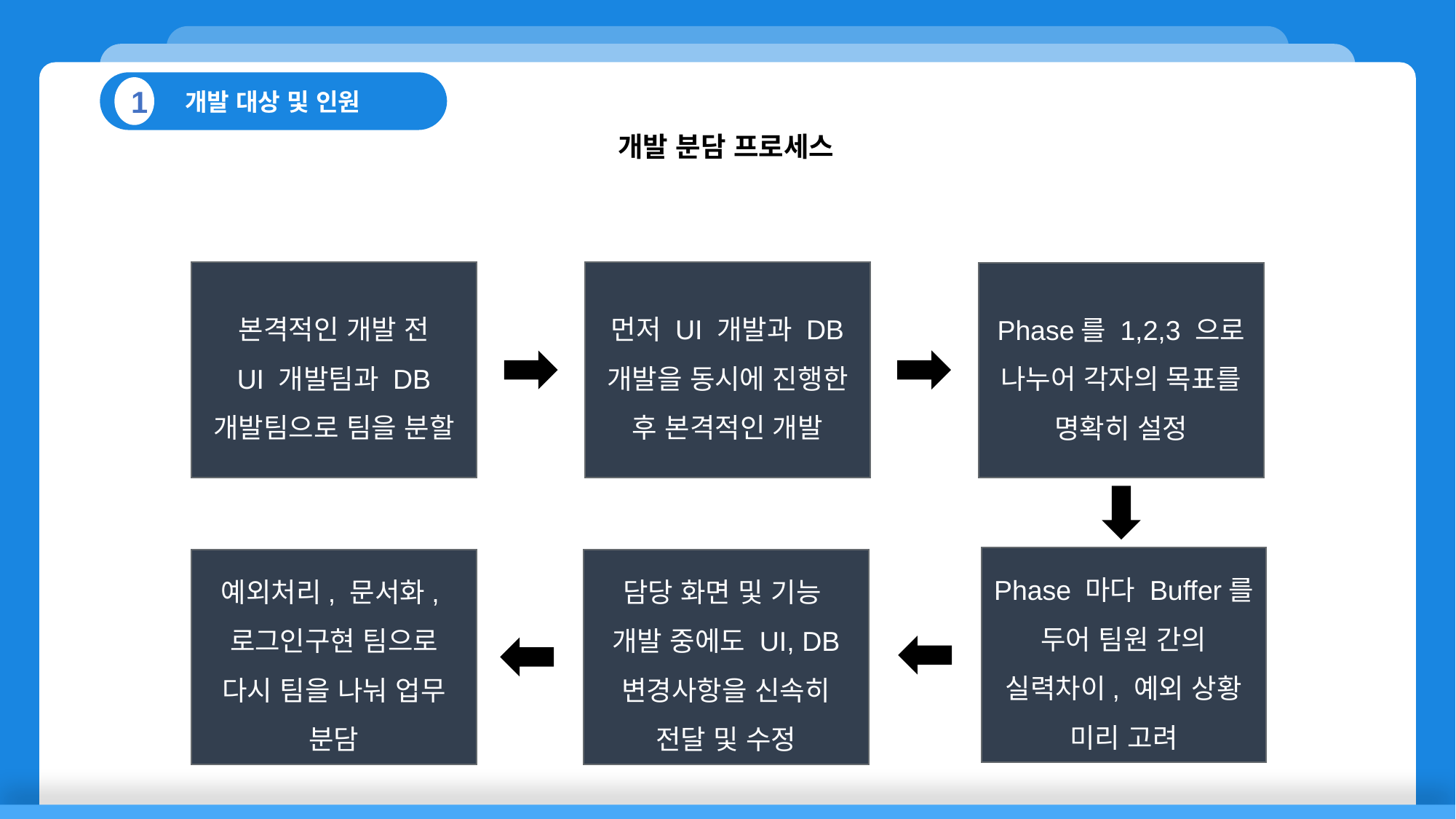

개발 대상 및 인원
1
개발 분담 프로세스
본격적인 개발 전
UI 개발팀과 DB 개발팀으로 팀을 분할
먼저 UI 개발과 DB 개발을 동시에 진행한 후 본격적인 개발
Phase를 1,2,3 으로 나누어 각자의 목표를 명확히 설정

Phase 마다 Buffer를 두어 팀원 간의 실력차이, 예외 상황 미리 고려

담당 화면 및 기능
개발 중에도 UI, DB 변경사항을 신속히 전달 및 수정
예외처리, 문서화,
로그인구현 팀으로 다시 팀을 나눠 업무 분담